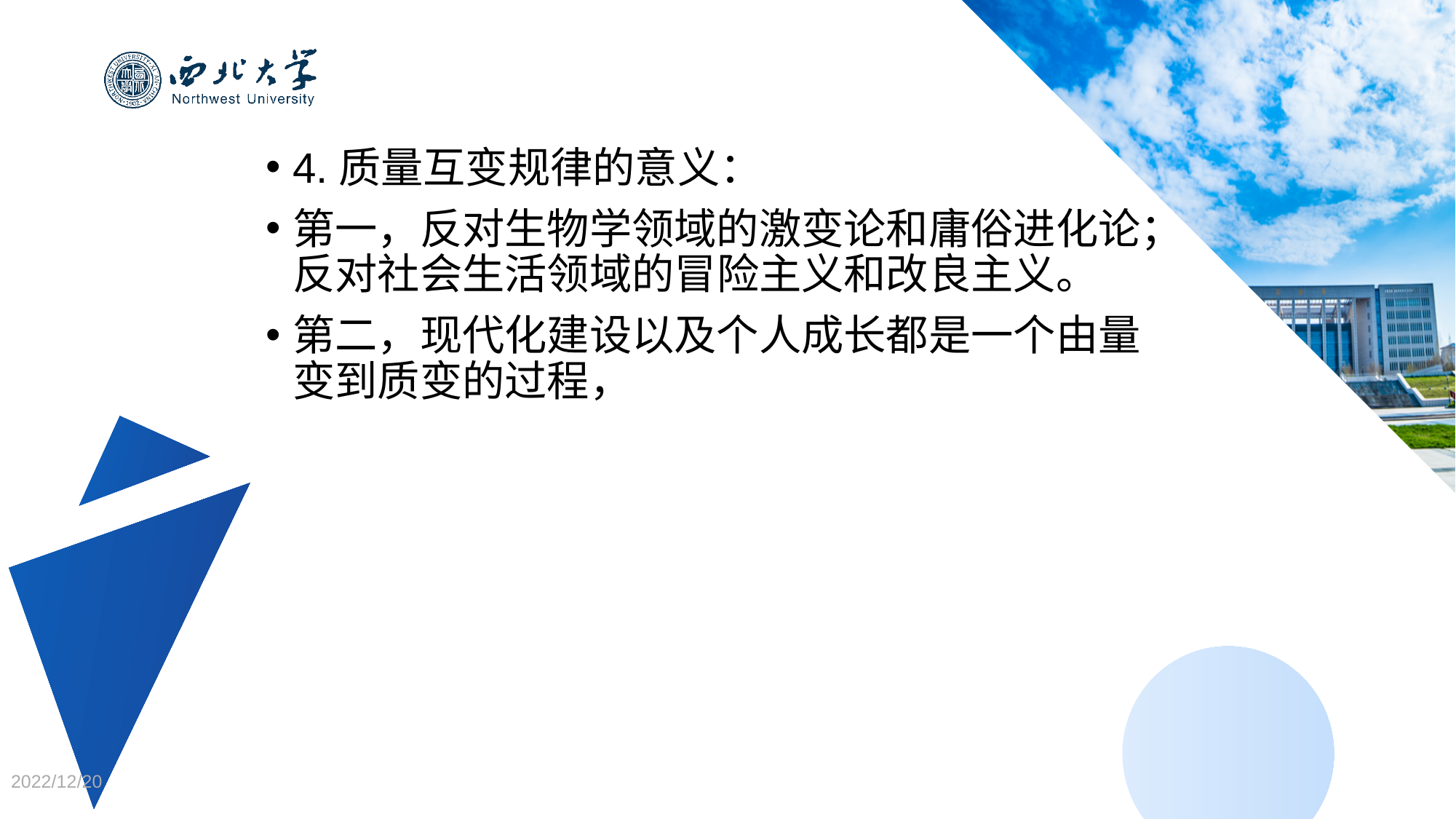

4.质量互变规律的意义：
第一，反对生物学领域的激变论和庸俗进化论；反对社会生活领域的冒险主义和改良主义。
第二，现代化建设以及个人成长都是一个由量变到质变的过程，
2022/12/20